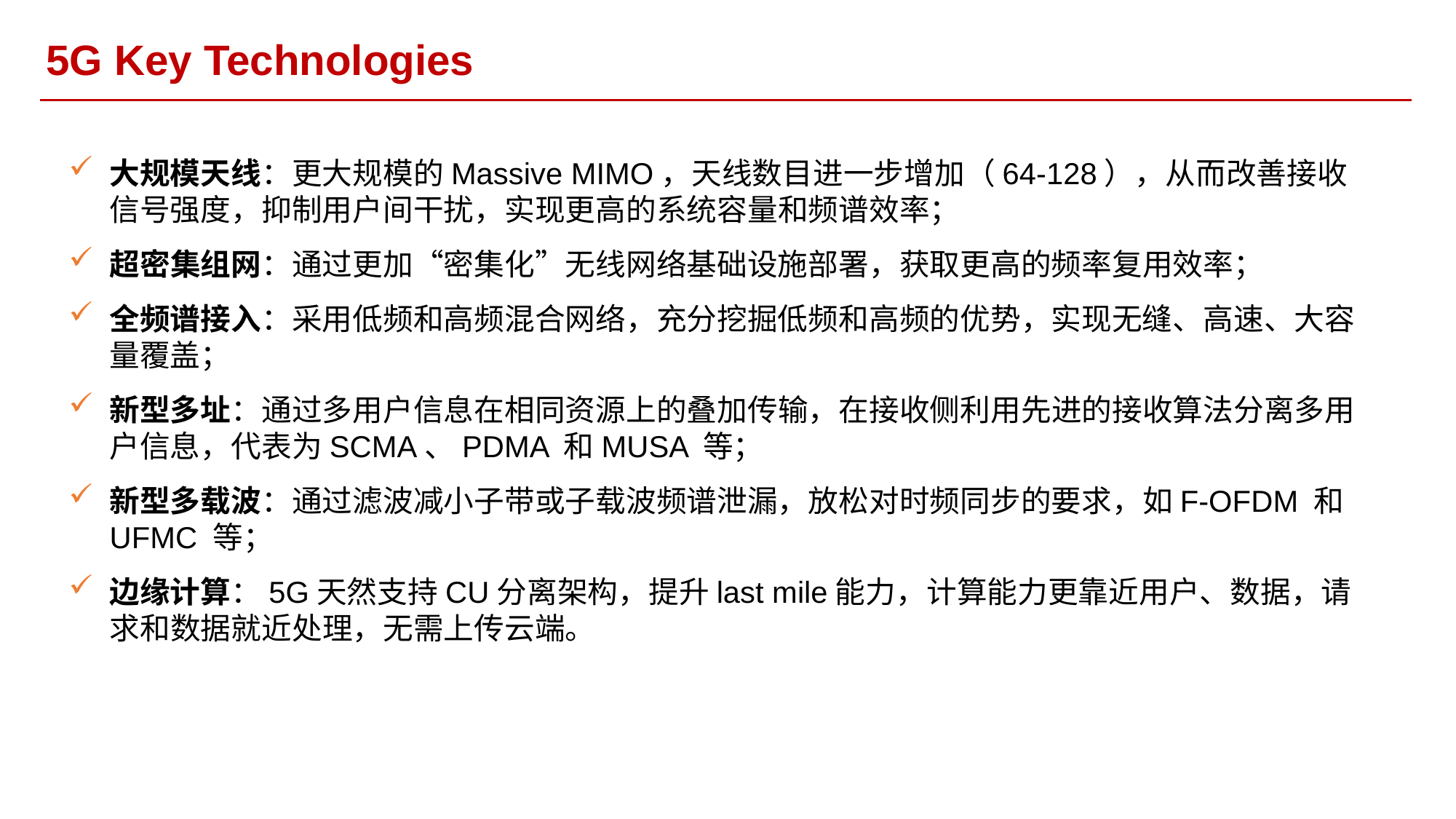

5G Key Technologies
大规模天线：更大规模的Massive MIMO，天线数目进一步增加（64-128），从而改善接收信号强度，抑制用户间干扰，实现更高的系统容量和频谱效率；
超密集组网：通过更加“密集化”无线网络基础设施部署，获取更高的频率复用效率；
全频谱接入：采用低频和高频混合网络，充分挖掘低频和高频的优势，实现无缝、高速、大容量覆盖；
新型多址：通过多用户信息在相同资源上的叠加传输，在接收侧利用先进的接收算法分离多用户信息，代表为SCMA、PDMA 和MUSA 等；
新型多载波：通过滤波减小子带或子载波频谱泄漏，放松对时频同步的要求，如F-OFDM 和UFMC 等；
边缘计算：5G天然支持CU分离架构，提升last mile能力，计算能力更靠近用户、数据，请求和数据就近处理，无需上传云端。